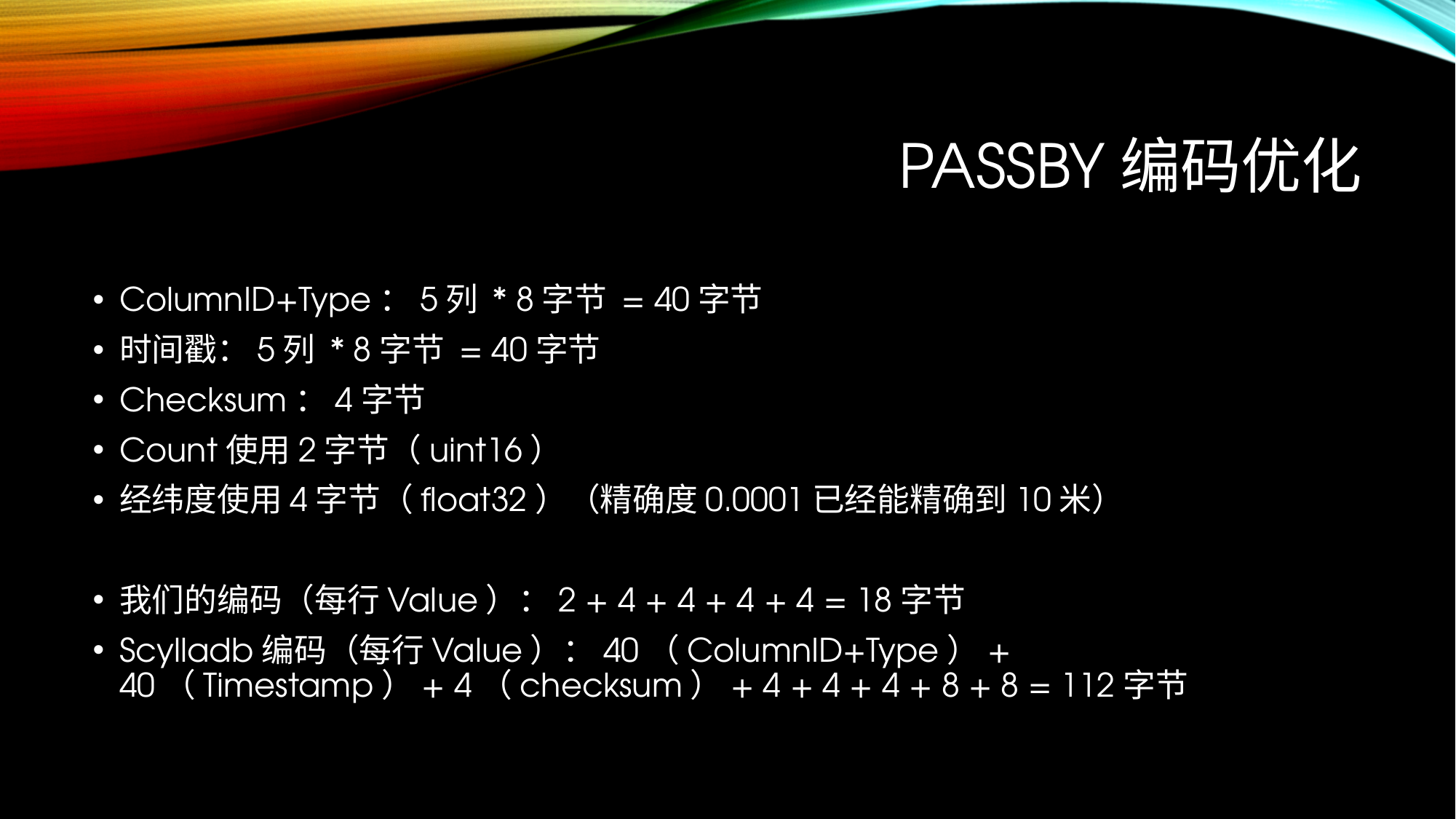

# passby编码优化
ColumnID+Type：5列 * 8字节 = 40字节
时间戳：5列 * 8字节 = 40字节
Checksum：4字节
Count使用2字节（uint16）
经纬度使用4字节（float32）（精确度0.0001已经能精确到10米）

我们的编码（每行Value）：2 + 4 + 4 + 4 + 4 = 18字节
Scylladb编码（每行Value）：40（ColumnID+Type）+ 40（Timestamp）+ 4（checksum）+ 4 + 4 + 4 + 8 + 8 = 112字节